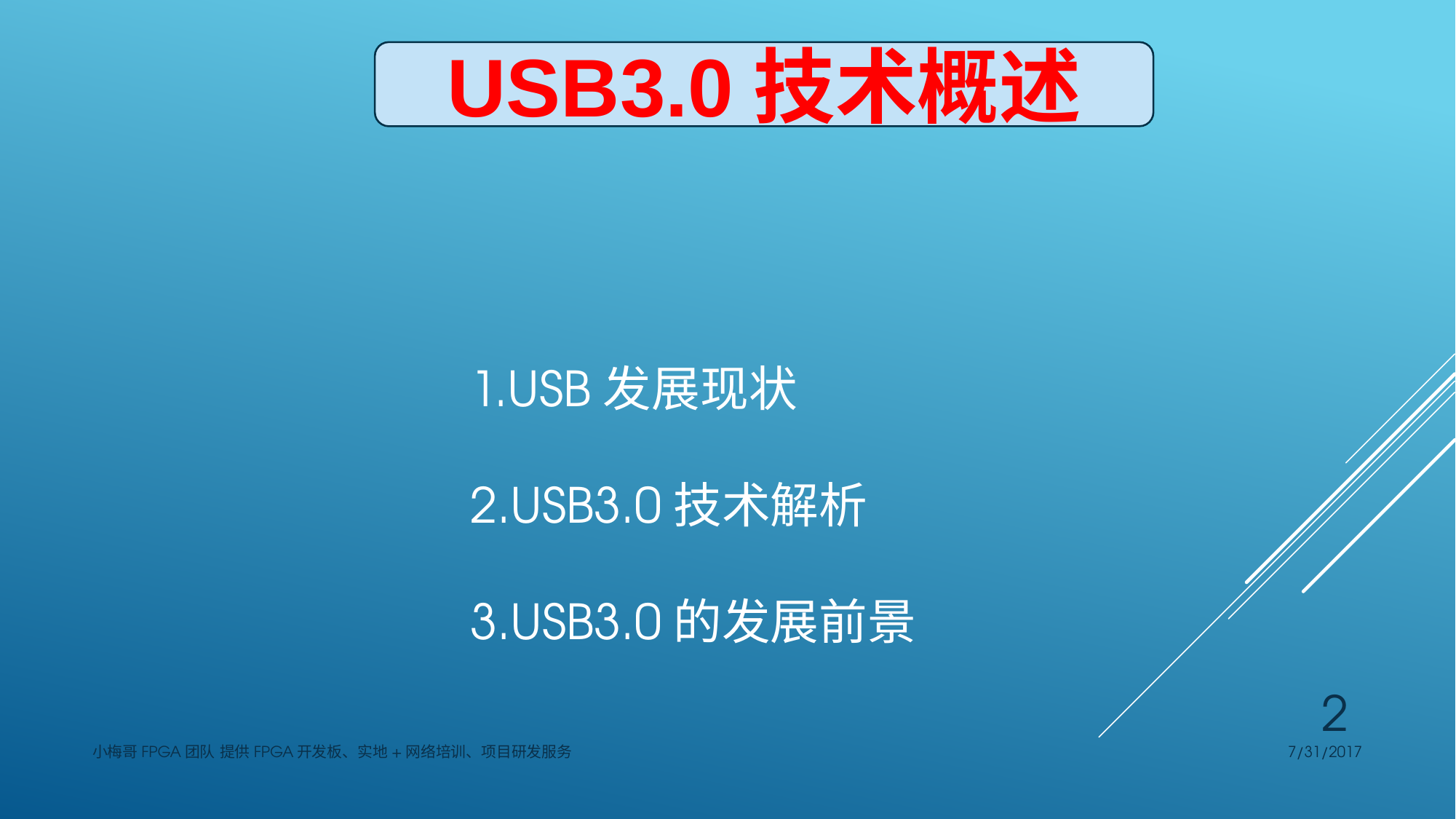

USB3.0技术概述

1.USB发展现状

2.USB3.0技术解析

3.USB3.0的发展前景
小梅哥FPGA团队 提供FPGA开发板、实地+网络培训、项目研发服务
 2
7/31/2017